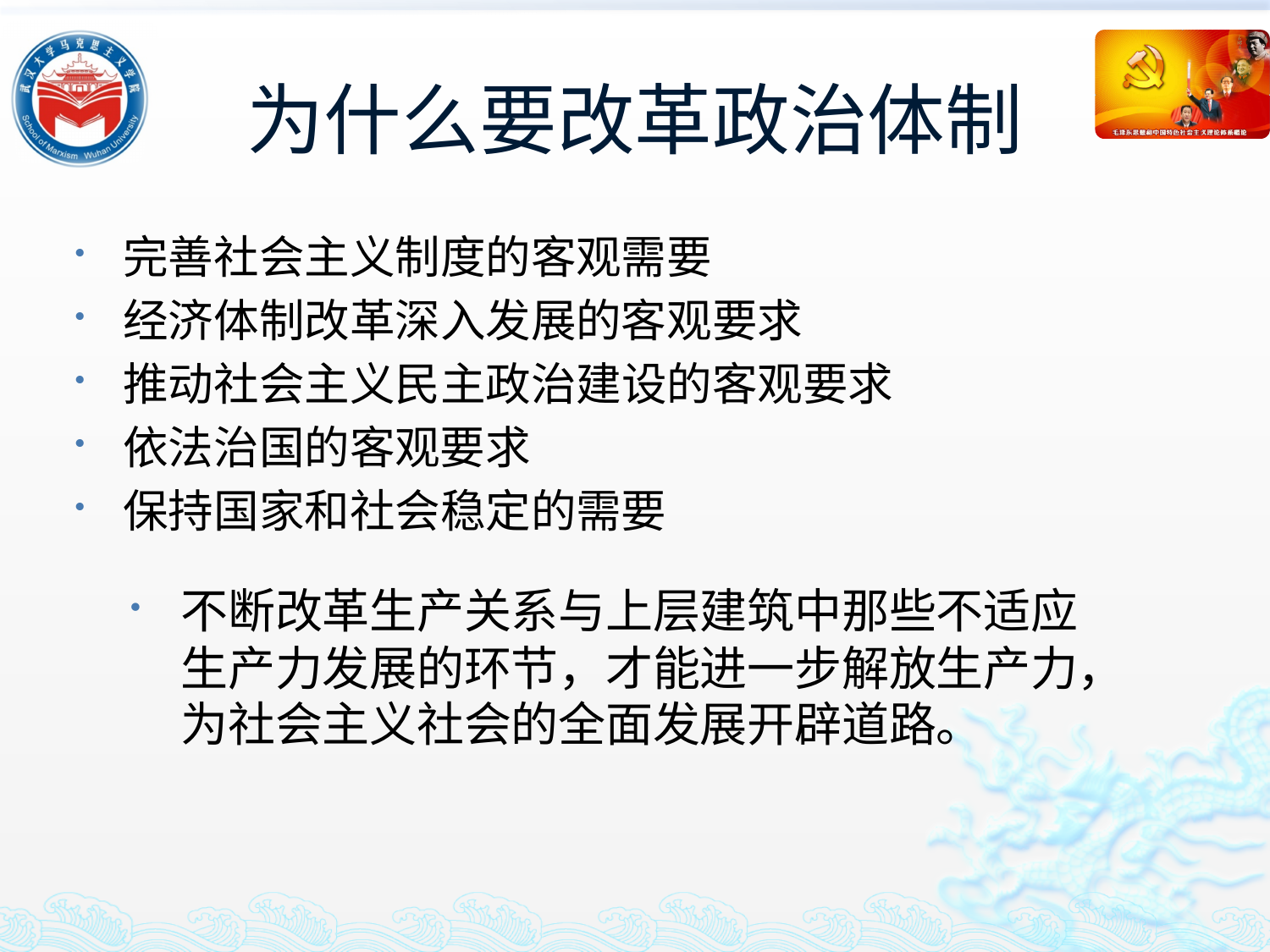

# 为什么要改革政治体制
完善社会主义制度的客观需要
经济体制改革深入发展的客观要求
推动社会主义民主政治建设的客观要求
依法治国的客观要求
保持国家和社会稳定的需要
不断改革生产关系与上层建筑中那些不适应生产力发展的环节，才能进一步解放生产力，为社会主义社会的全面发展开辟道路。